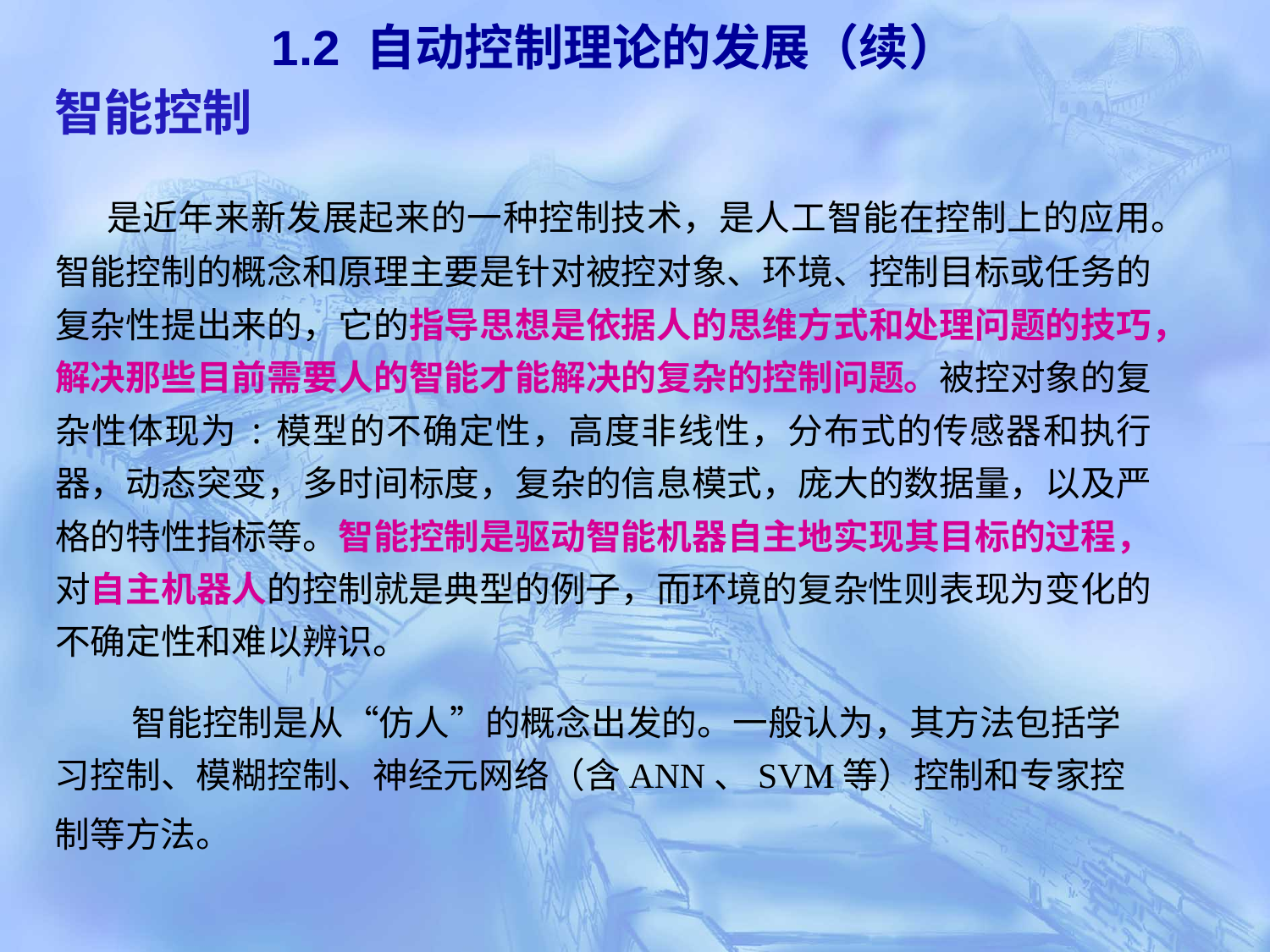

1.2 自动控制理论的发展（续）
# 智能控制
    是近年来新发展起来的一种控制技术，是人工智能在控制上的应用。智能控制的概念和原理主要是针对被控对象、环境、控制目标或任务的复杂性提出来的，它的指导思想是依据人的思维方式和处理问题的技巧，解决那些目前需要人的智能才能解决的复杂的控制问题。被控对象的复杂性体现为:模型的不确定性，高度非线性，分布式的传感器和执行器，动态突变，多时间标度，复杂的信息模式，庞大的数据量，以及严格的特性指标等。智能控制是驱动智能机器自主地实现其目标的过程，对自主机器人的控制就是典型的例子，而环境的复杂性则表现为变化的不确定性和难以辨识。
       智能控制是从“仿人”的概念出发的。一般认为，其方法包括学习控制、模糊控制、神经元网络（含ANN、SVM等）控制和专家控制等方法。